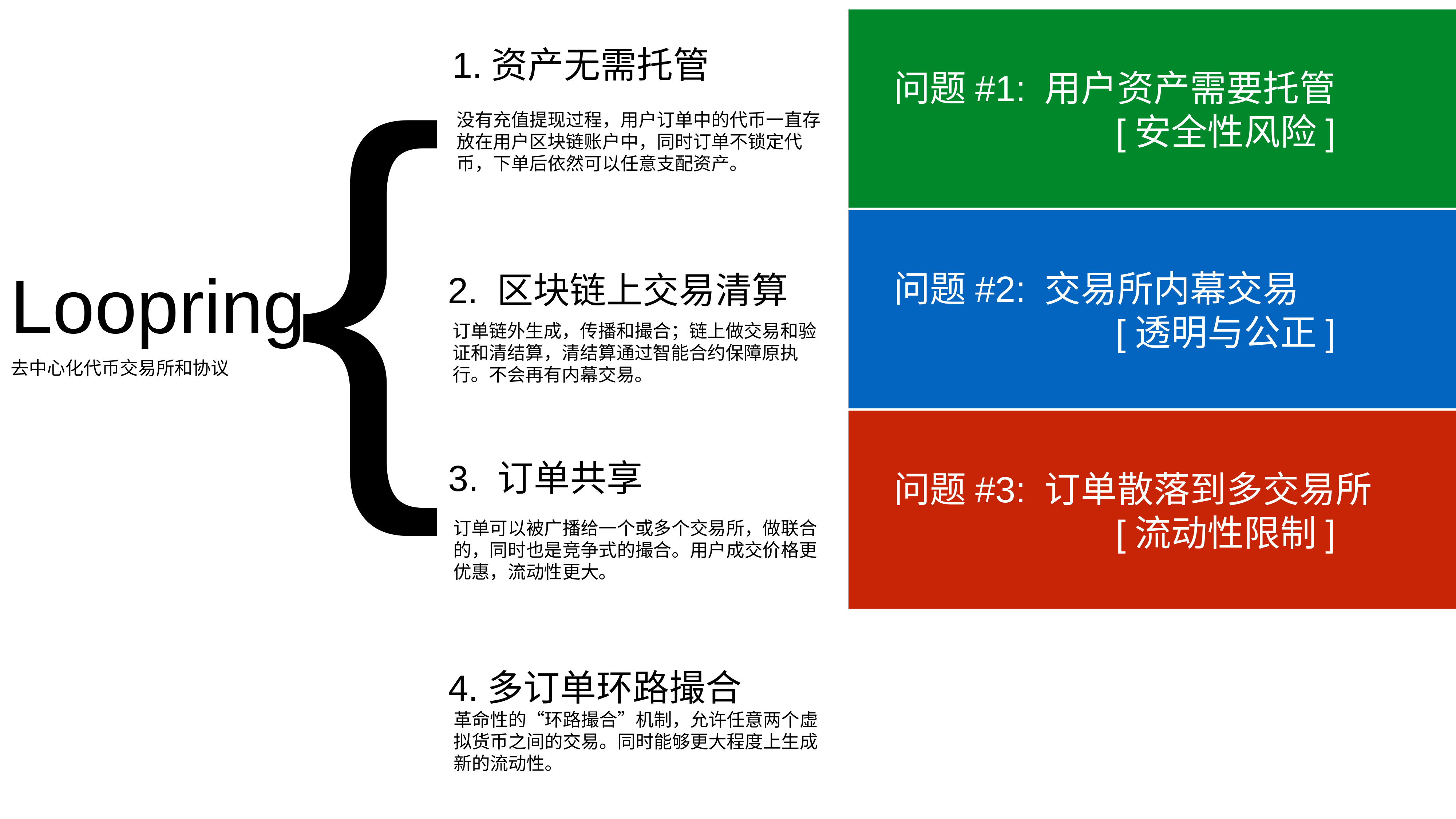

{
问题#1: 用户资产需要托管
                      [安全性风险]
1.资产无需托管
没有充值提现过程，用户订单中的代币一直存放在用户区块链账户中，同时订单不锁定代币，下单后依然可以任意支配资产。
问题#2: 交易所内幕交易
                      [透明与公正]
Loopring
去中心化代币交易所和协议
2. 区块链上交易清算
订单链外生成，传播和撮合；链上做交易和验证和清结算，清结算通过智能合约保障原执行。不会再有内幕交易。
问题#3: 订单散落到多交易所
                      [流动性限制]
3. 订单共享
订单可以被广播给一个或多个交易所，做联合的，同时也是竞争式的撮合。用户成交价格更优惠，流动性更大。
4.多订单环路撮合
革命性的“环路撮合”机制，允许任意两个虚拟货币之间的交易。同时能够更大程度上生成新的流动性。